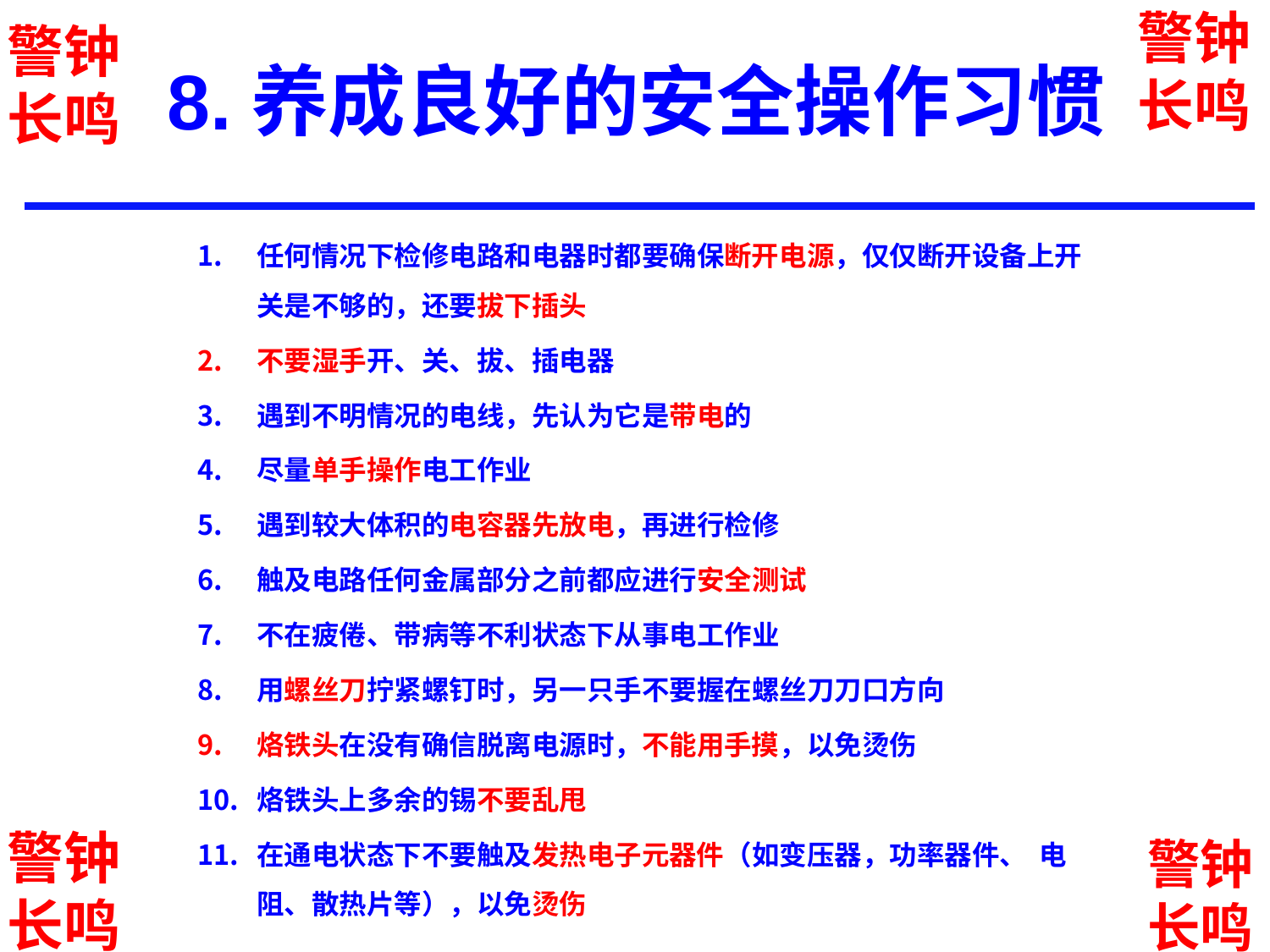

警钟长鸣
警钟长鸣

8.养成良好的安全操作习惯
任何情况下检修电路和电器时都要确保断开电源，仅仅断开设备上开关是不够的，还要拔下插头
不要湿手开、关、拔、插电器
遇到不明情况的电线，先认为它是带电的
尽量单手操作电工作业
遇到较大体积的电容器先放电，再进行检修
触及电路任何金属部分之前都应进行安全测试
不在疲倦、带病等不利状态下从事电工作业
用螺丝刀拧紧螺钉时，另一只手不要握在螺丝刀刀口方向
烙铁头在没有确信脱离电源时，不能用手摸，以免烫伤
烙铁头上多余的锡不要乱甩
在通电状态下不要触及发热电子元器件（如变压器，功率器件、  电阻、散热片等），以免烫伤
警钟长鸣
警钟长鸣